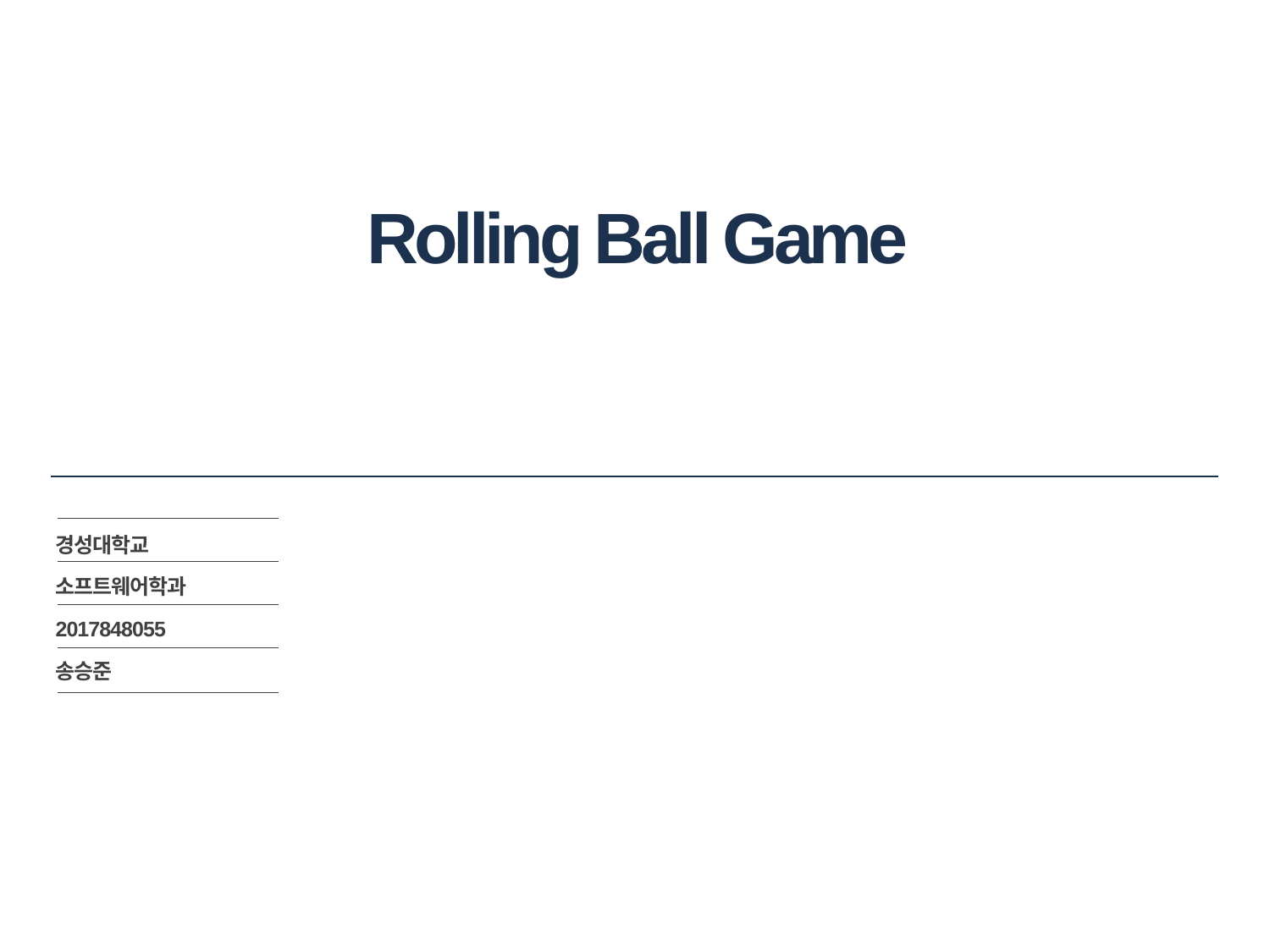

# Rolling Ball Game
경성대학교
소프트웨어학과
2017848055
송승준